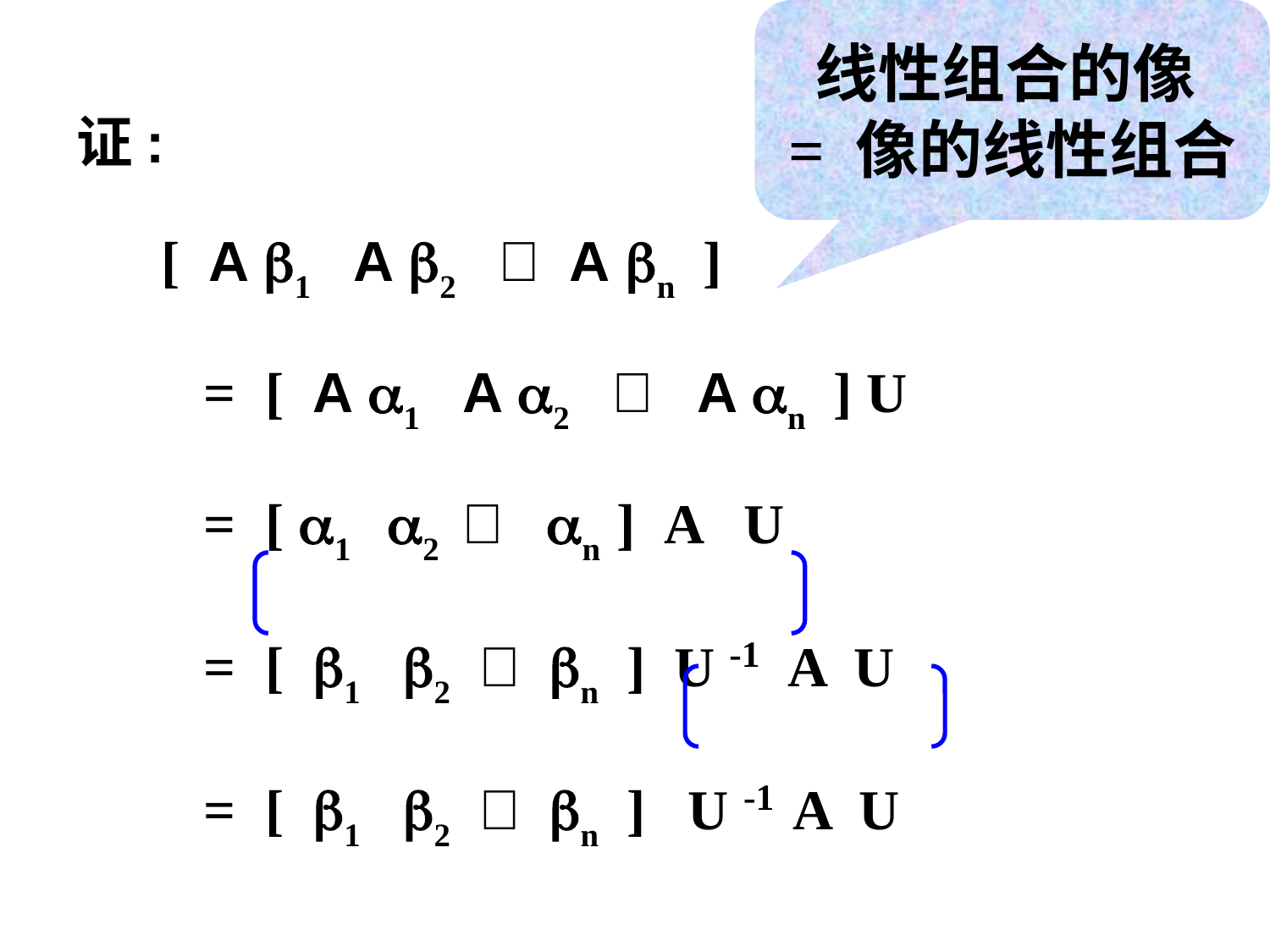

线性组合的像
= 像的线性组合
证:
      [  A β1   A β2   …  A βn  ]
         =  [  A α1   A α2   …   A αn  ] U
         =  [ α1   α2  …   αn  ]  A   U
         =  [  β1   β2  …  βn  ]  U -1   A  U
         =  [  β1   β2  …  βn  ]   U -1  A  U